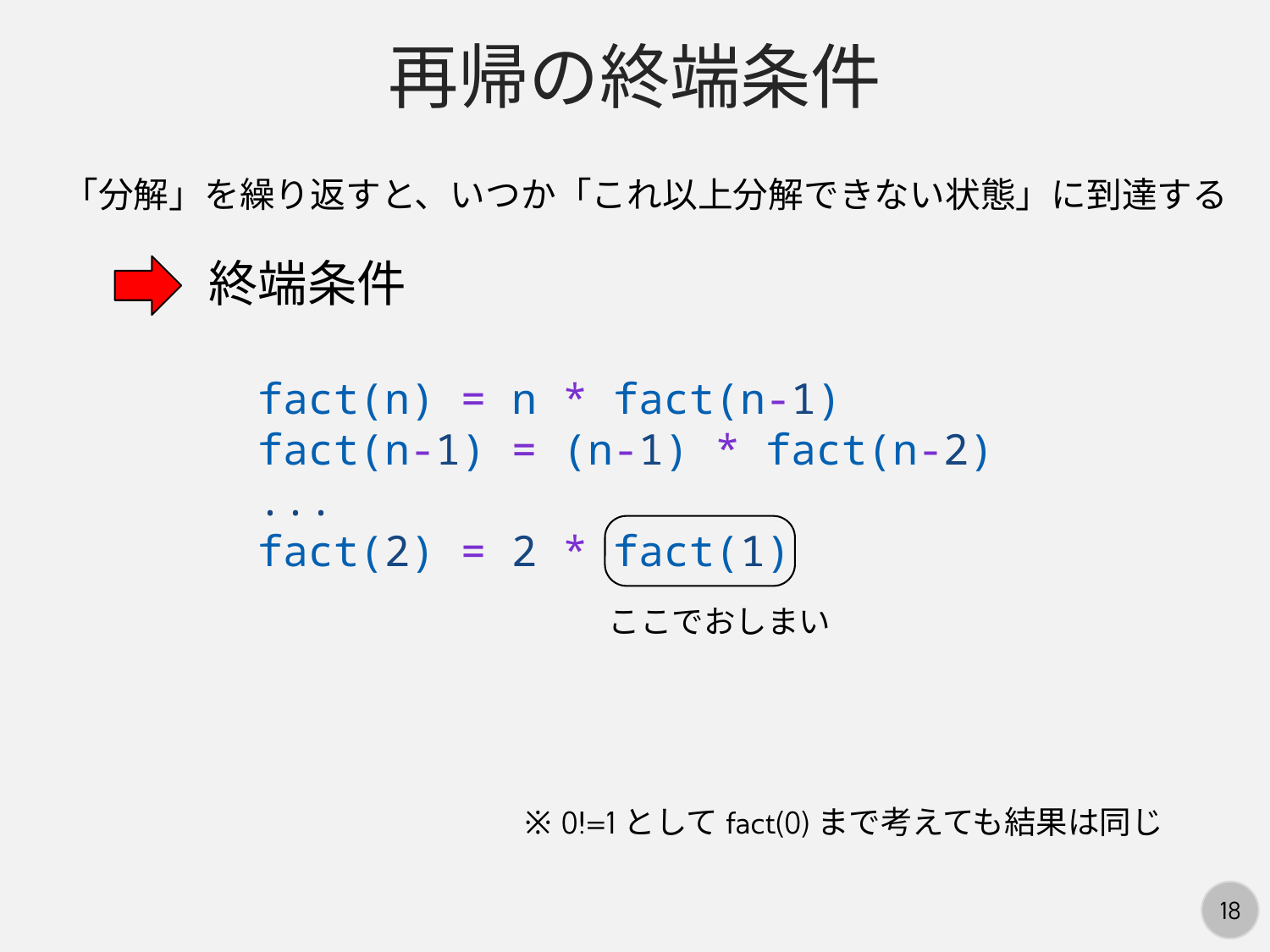

再帰の終端条件
「分解」を繰り返すと、いつか「これ以上分解できない状態」に到達する
終端条件

fact(n) = n * fact(n-1)
fact(n-1) = (n-1) * fact(n-2)
...
fact(2) = 2 * fact(1)

ここでおしまい
※ 0!=1としてfact(0)まで考えても結果は同じ